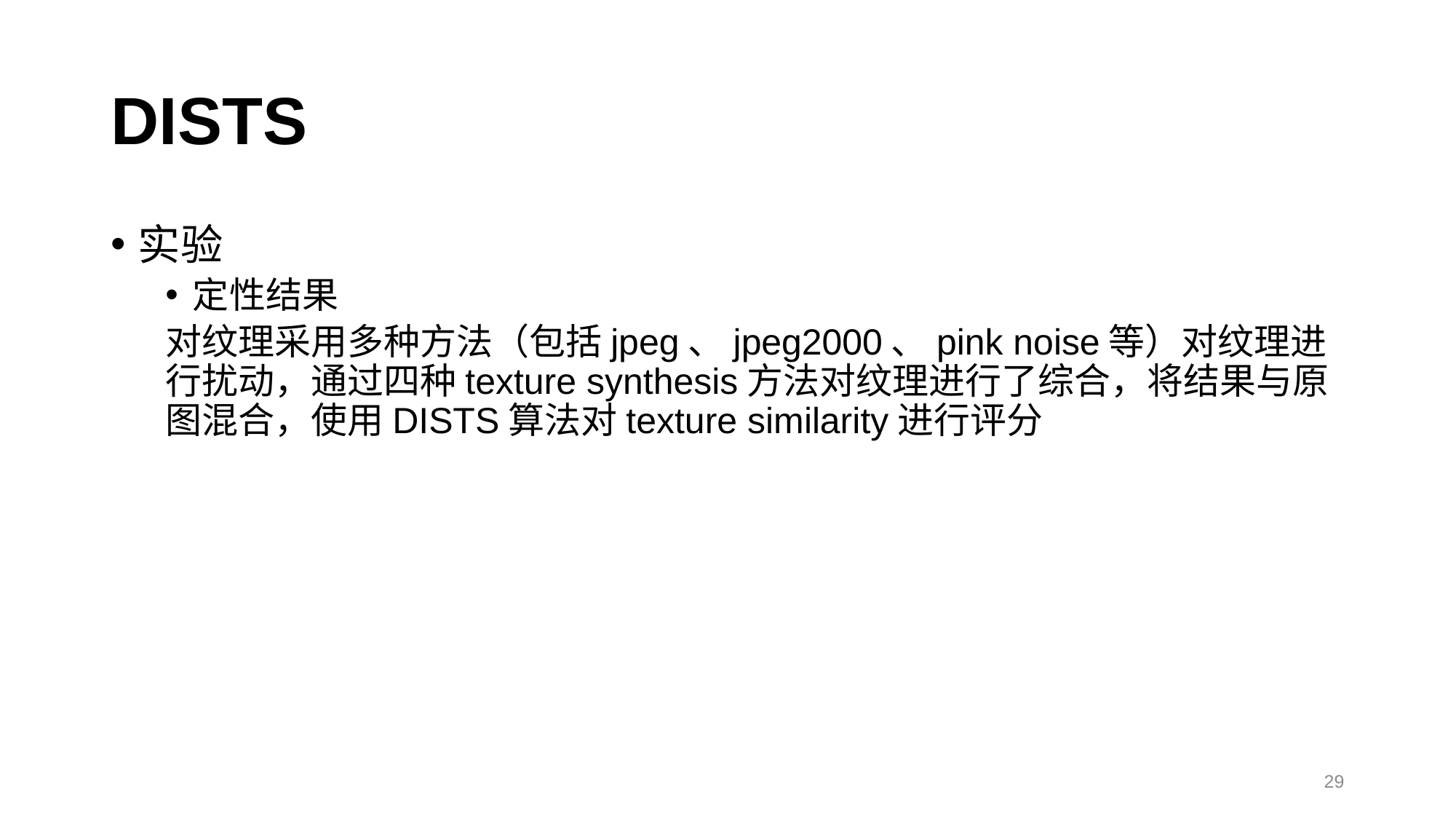

# DISTS
实验
定性结果
对纹理采用多种方法（包括jpeg、jpeg2000、pink noise等）对纹理进行扰动，通过四种texture synthesis方法对纹理进行了综合，将结果与原图混合，使用DISTS算法对texture similarity进行评分
29